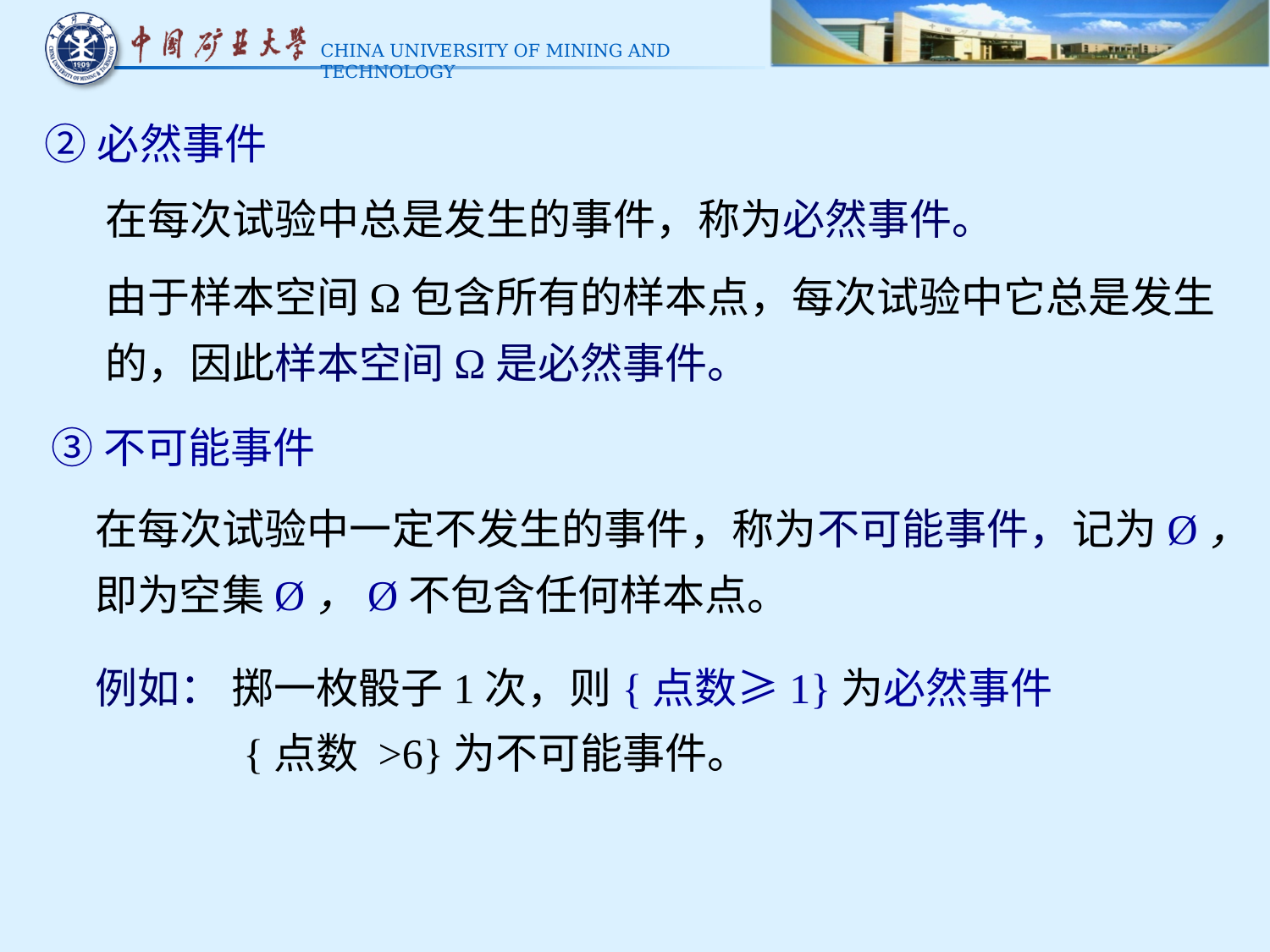

②必然事件
在每次试验中总是发生的事件，称为必然事件。
由于样本空间Ω包含所有的样本点，每次试验中它总是发生的，因此样本空间Ω是必然事件。
③不可能事件
在每次试验中一定不发生的事件，称为不可能事件，记为Ø，即为空集Ø，Ø不包含任何样本点。
例如： 掷一枚骰子1次，则{点数≥1}为必然事件
              {点数 >6}为不可能事件。